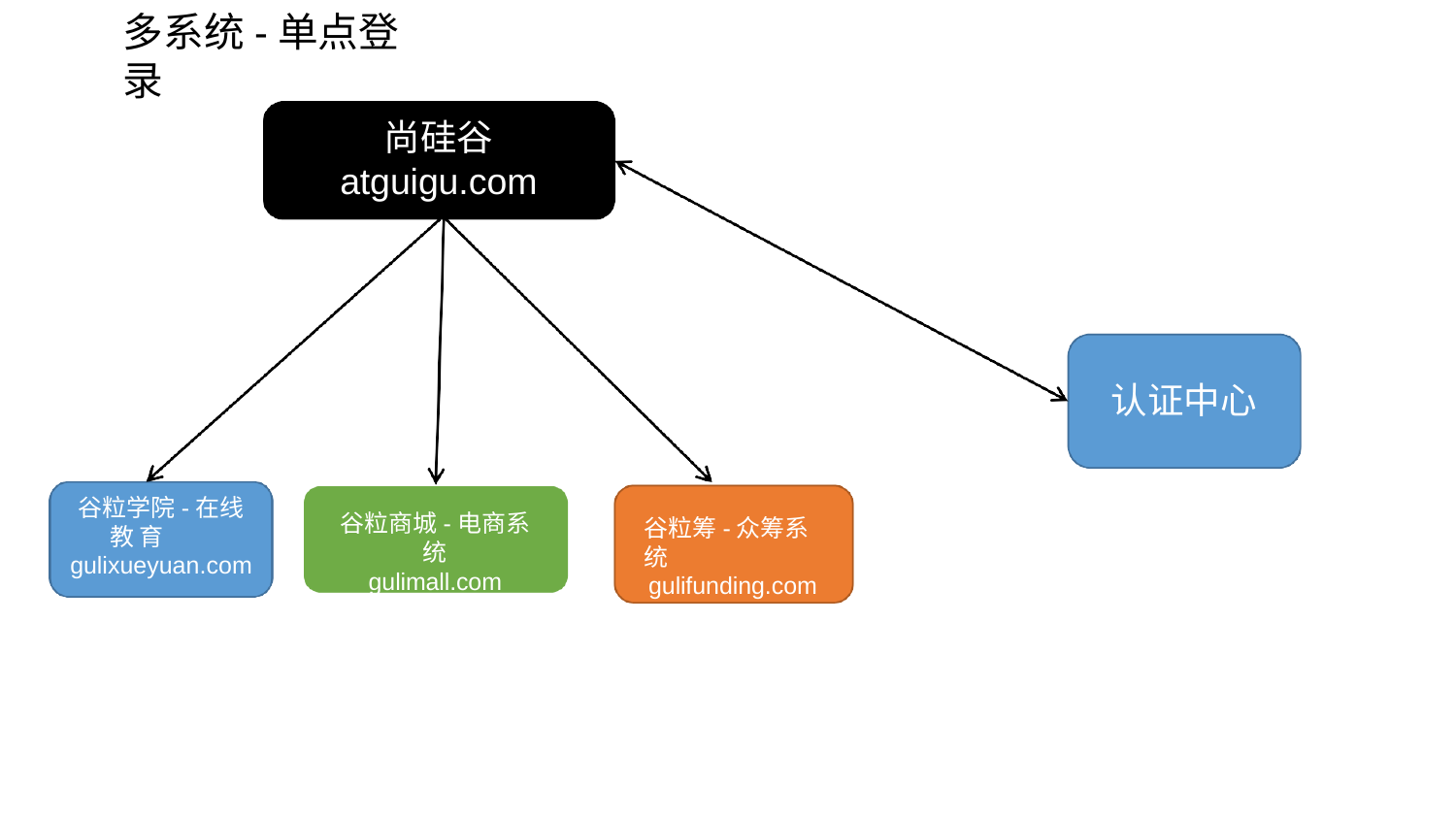

# 多系统-单点登录

尚硅谷
atguigu.com
认证中心
谷粒学院-在线教 育          gulixueyuan.com
谷粒商城-电商系统
gulimall.com
谷粒筹-众筹系统
gulifunding.com